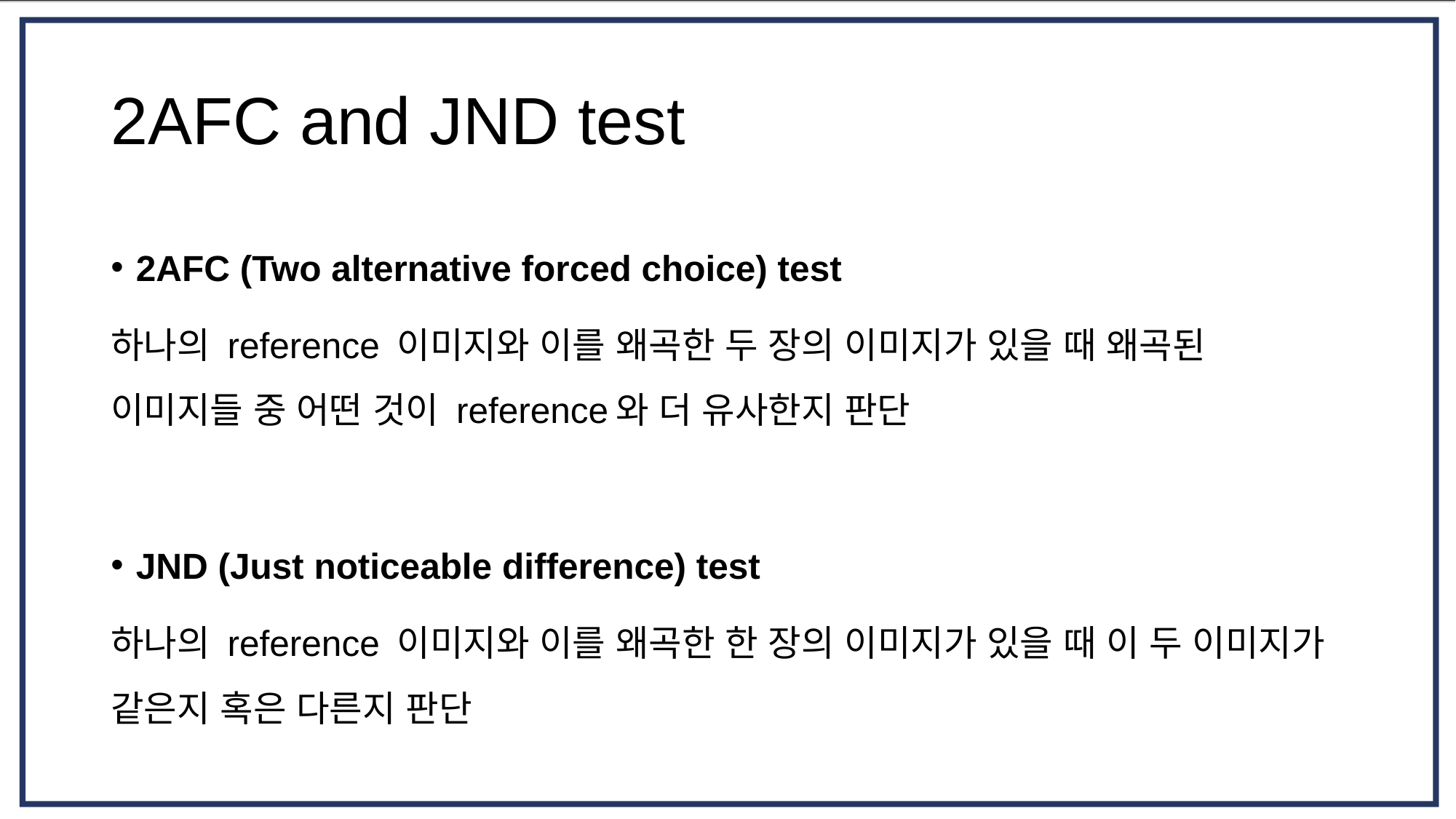

# 2AFC and JND test
2AFC (Two alternative forced choice) test
하나의 reference 이미지와 이를 왜곡한 두 장의 이미지가 있을 때 왜곡된 이미지들 중 어떤 것이 reference와 더 유사한지 판단

JND (Just noticeable difference) test
하나의 reference 이미지와 이를 왜곡한 한 장의 이미지가 있을 때 이 두 이미지가 같은지 혹은 다른지 판단